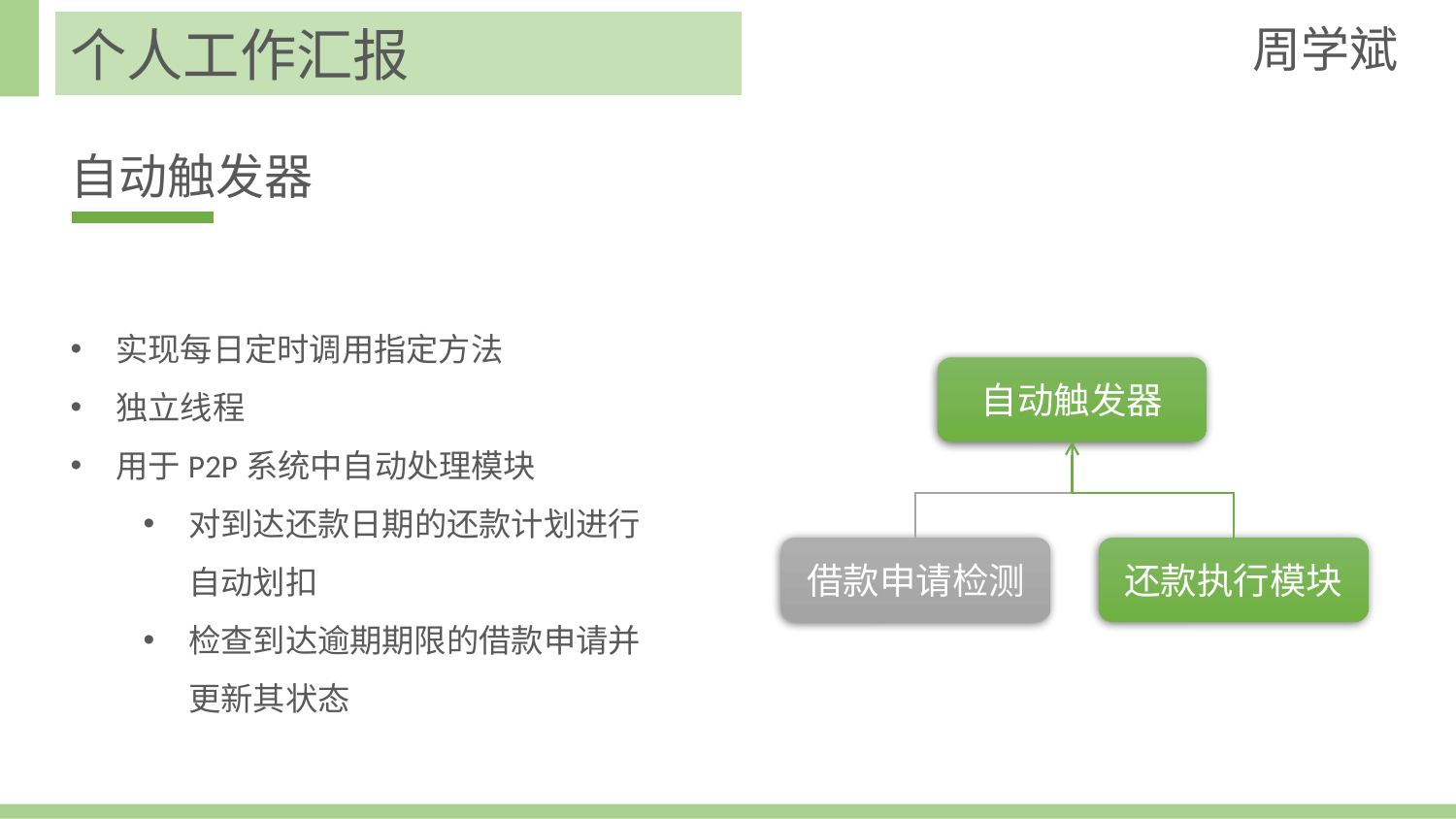

周学斌
个人工作汇报
自动触发器
实现每日定时调用指定方法
独立线程
用于P2P系统中自动处理模块
对到达还款日期的还款计划进行自动划扣
检查到达逾期期限的借款申请并更新其状态
自动触发器
借款申请检测
还款执行模块